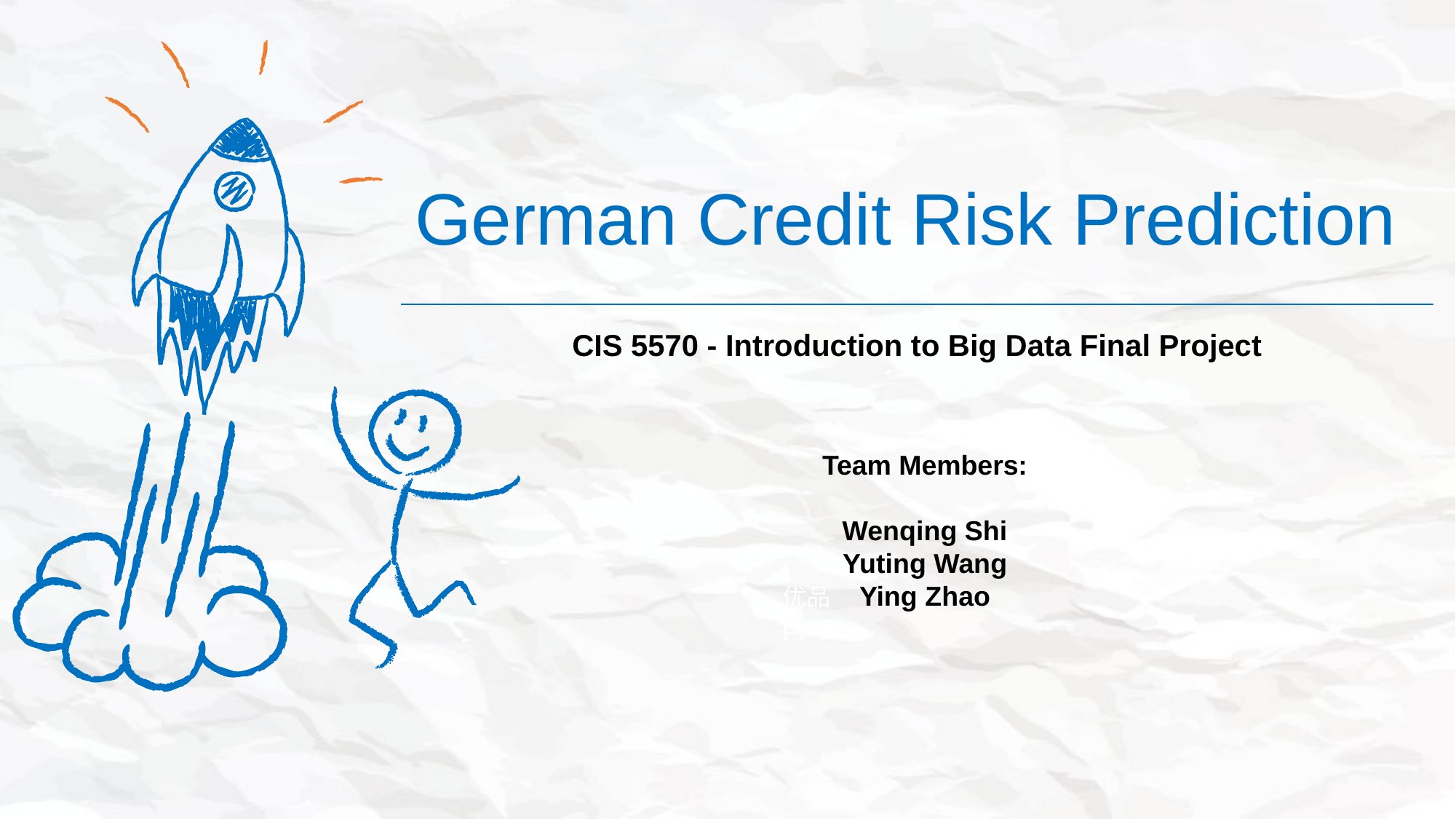

German Credit Risk Prediction
CIS 5570 - Introduction to Big Data Final Project
Team Members:

Wenqing Shi
 Yuting Wang
Ying Zhao
优品PPT